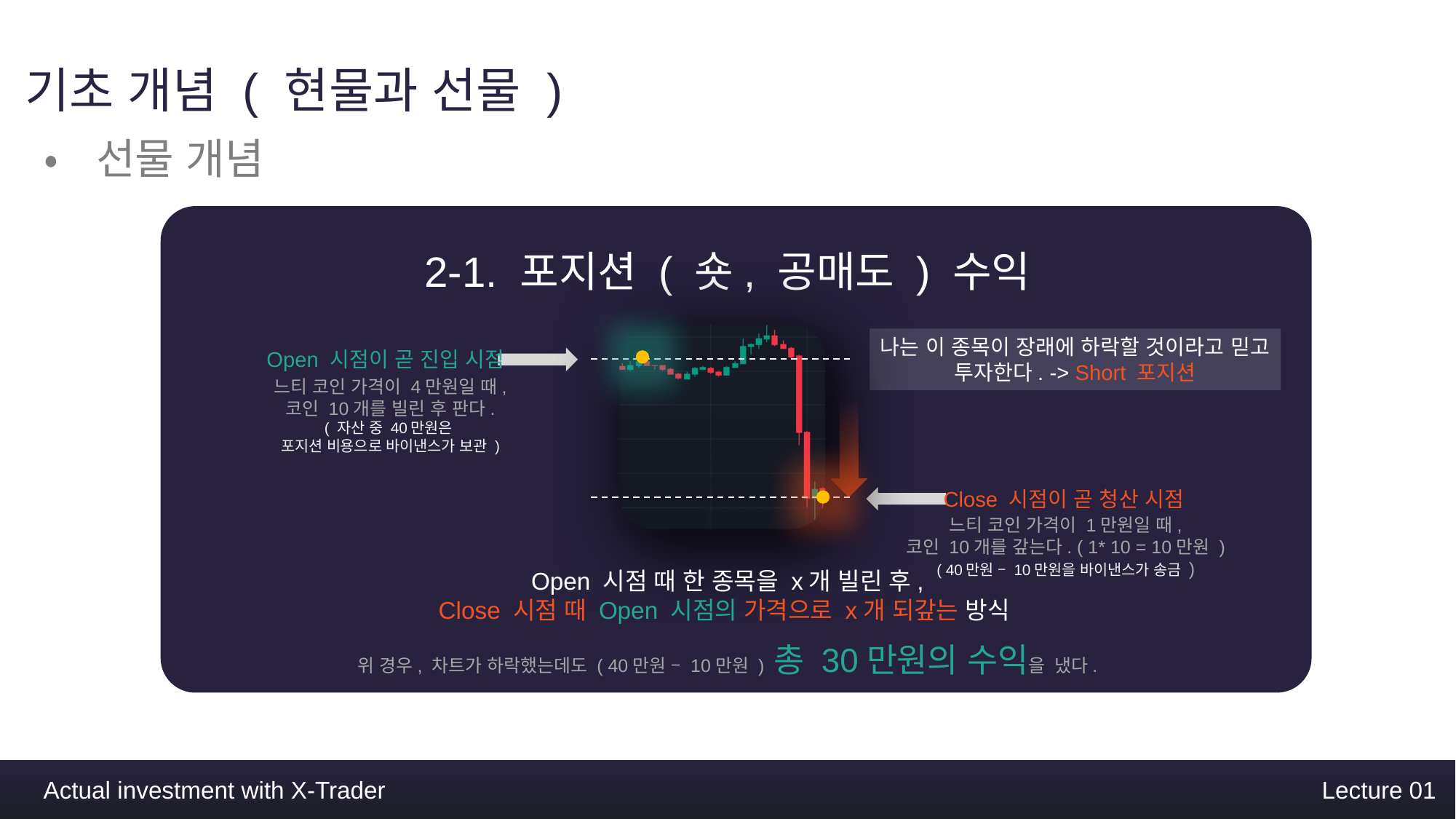

기초 개념 ( 현물과 선물 )
•선물 개념

2-1. 포지션 ( 숏, 공매도 ) 수익

나는 이 종목이 장래에 하락할 것이라고 믿고
투자한다. -> Short 포지션
Open 시점이 곧 진입 시점

느티 코인 가격이 4만원일 때,
코인 10개를 빌린 후 판다.
( 자산 중 40만원은
포지션 비용으로 바이낸스가 보관 )
Close 시점이 곧 청산 시점

느티 코인 가격이 1만원일 때,
코인 10개를 갚는다. ( 1* 10 = 10만원 )
( 40만원 – 10만원을 바이낸스가 송금 )
Open 시점 때 한 종목을 x개 빌린 후,
Close 시점 때 Open 시점의 가격으로 x개 되갚는 방식
위 경우, 차트가 하락했는데도 ( 40만원 – 10만원 ) 총 30만원의 수익을 냈다.
Trading View – BTC1! chart

Actual investment with X-Trader
Lecture 01